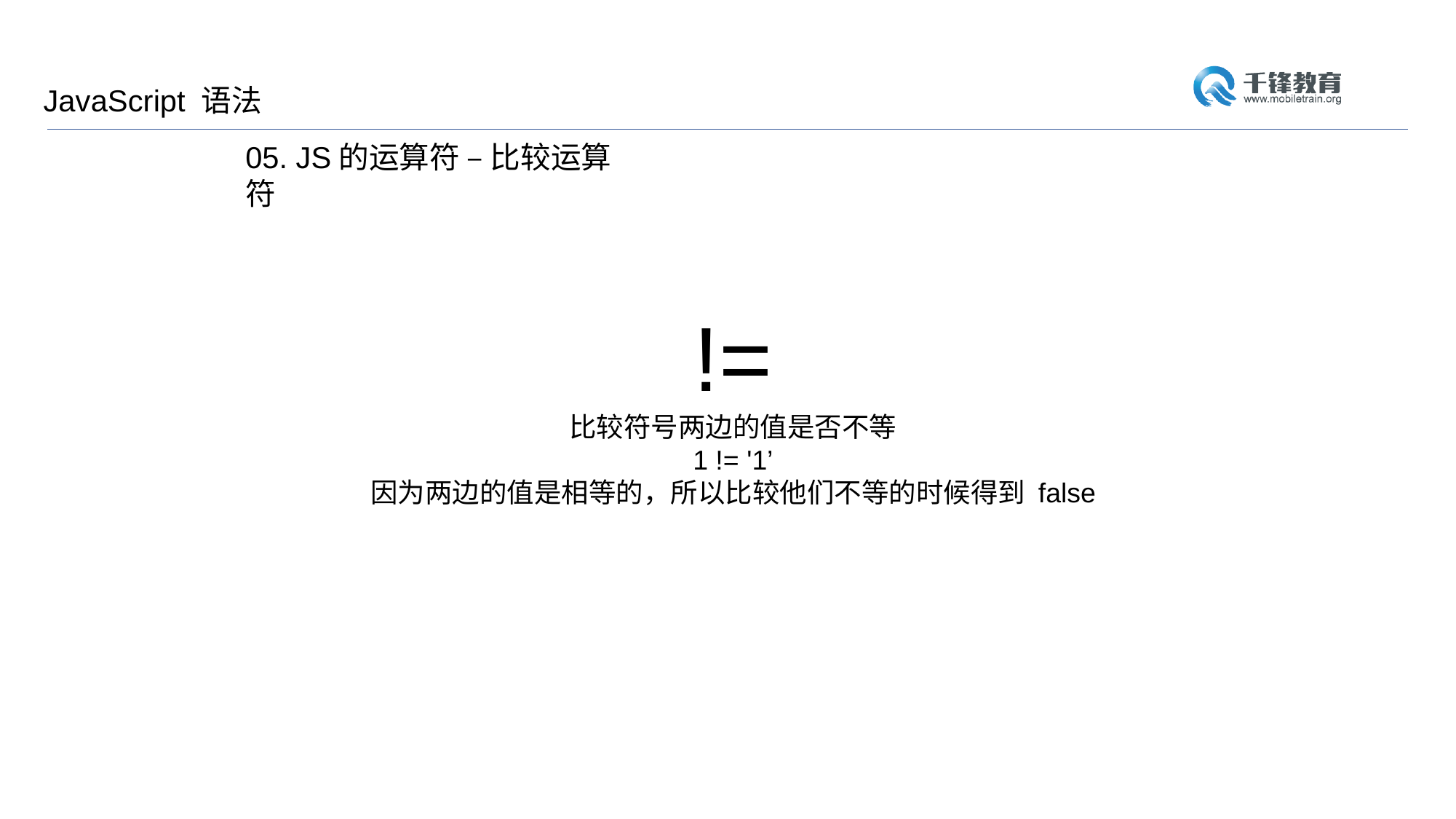

JavaScript 语法
05. JS的运算符 – 比较运算符
!=
比较符号两边的值是否不等
1 != '1’
因为两边的值是相等的，所以比较他们不等的时候得到 false